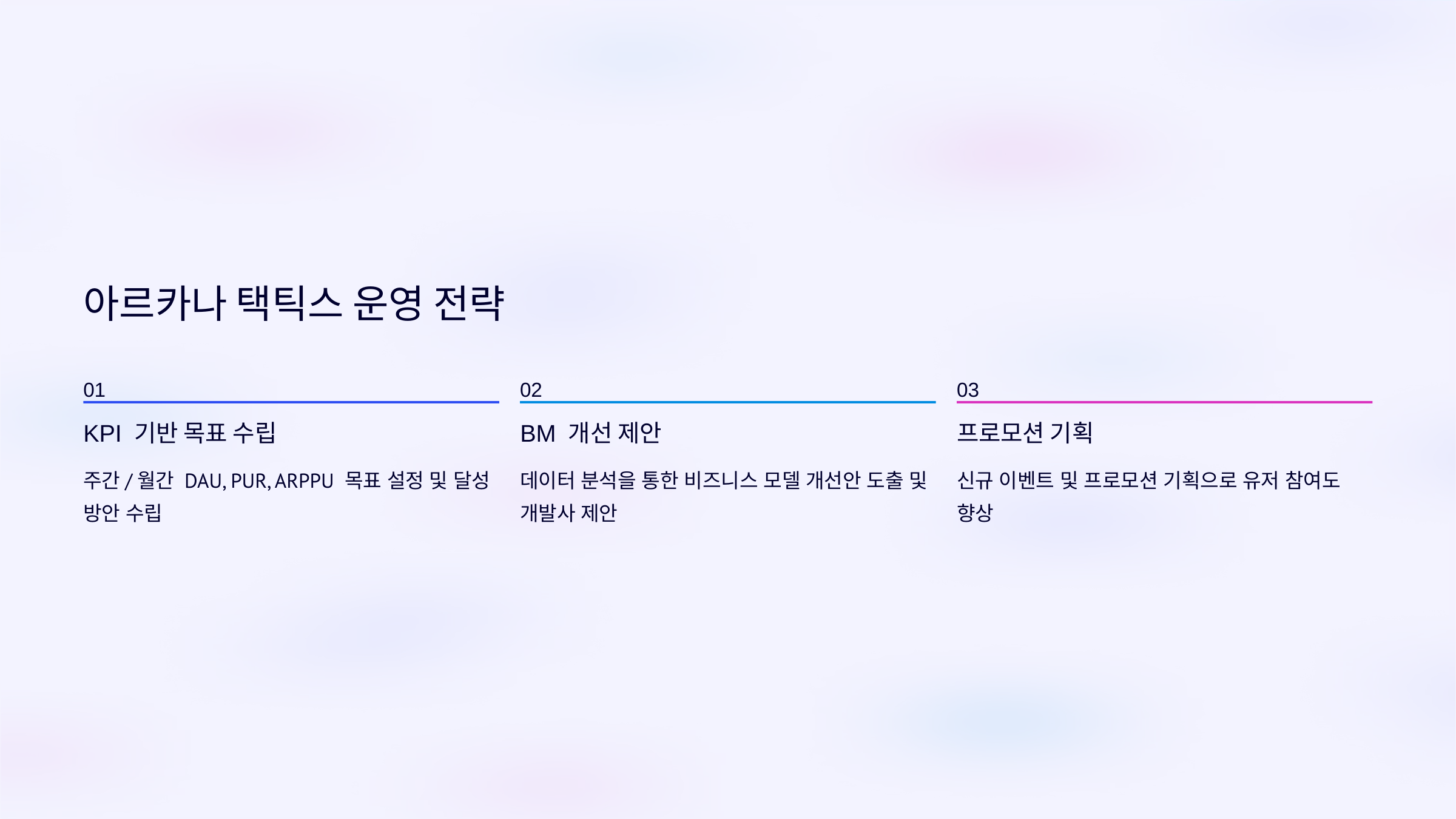

아르카나 택틱스 운영 전략
01
02
03

KPI 기반 목표 수립
BM 개선 제안
프로모션 기획
주간/월간 DAU, PUR, ARPPU 목표 설정 및 달성 방안 수립
데이터 분석을 통한 비즈니스 모델 개선안 도출 및 개발사 제안
신규 이벤트 및 프로모션 기획으로 유저 참여도 향상